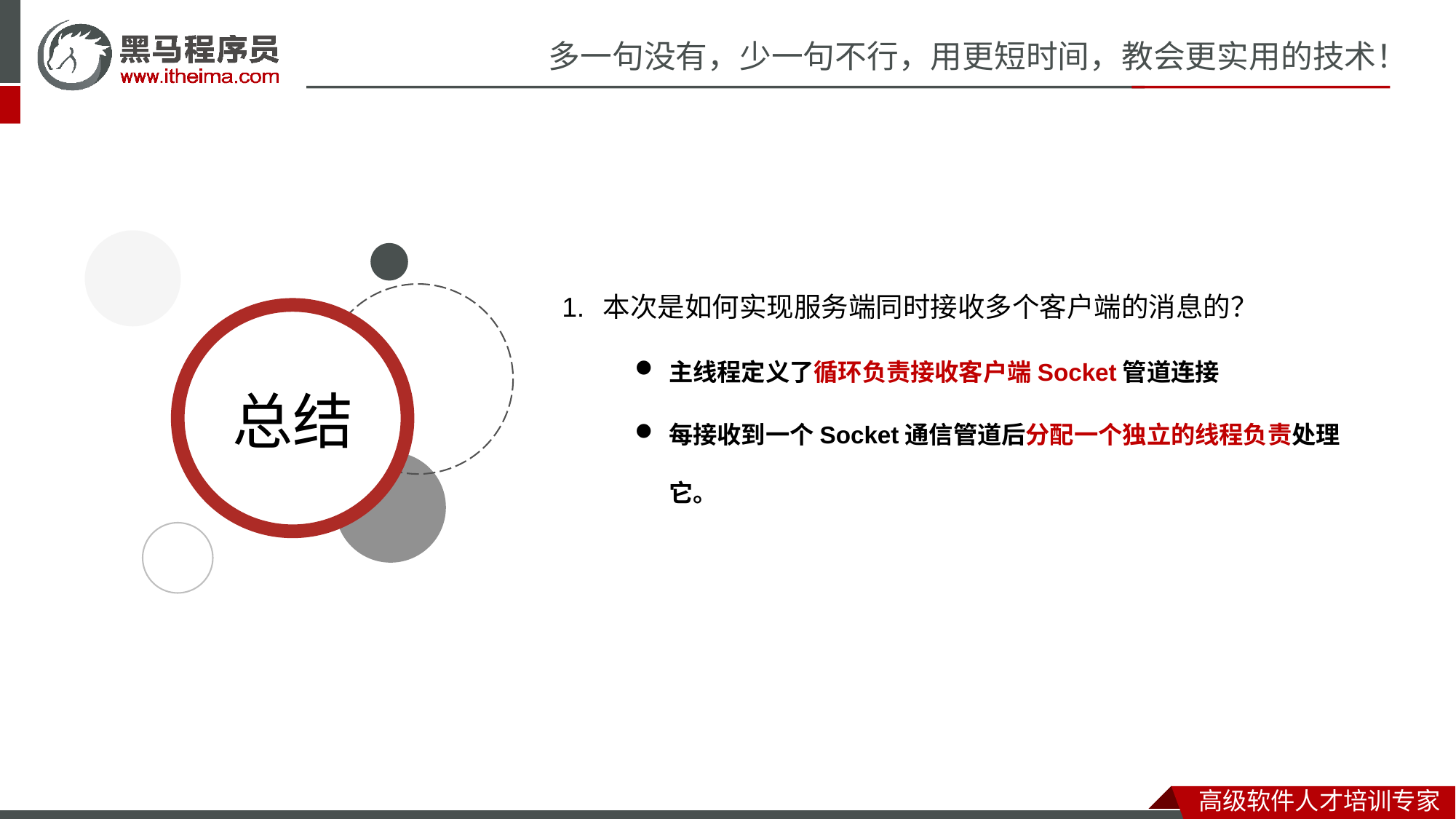

本次是如何实现服务端同时接收多个客户端的消息的？
主线程定义了循环负责接收客户端Socket管道连接
每接收到一个Socket通信管道后分配一个独立的线程负责处理它。